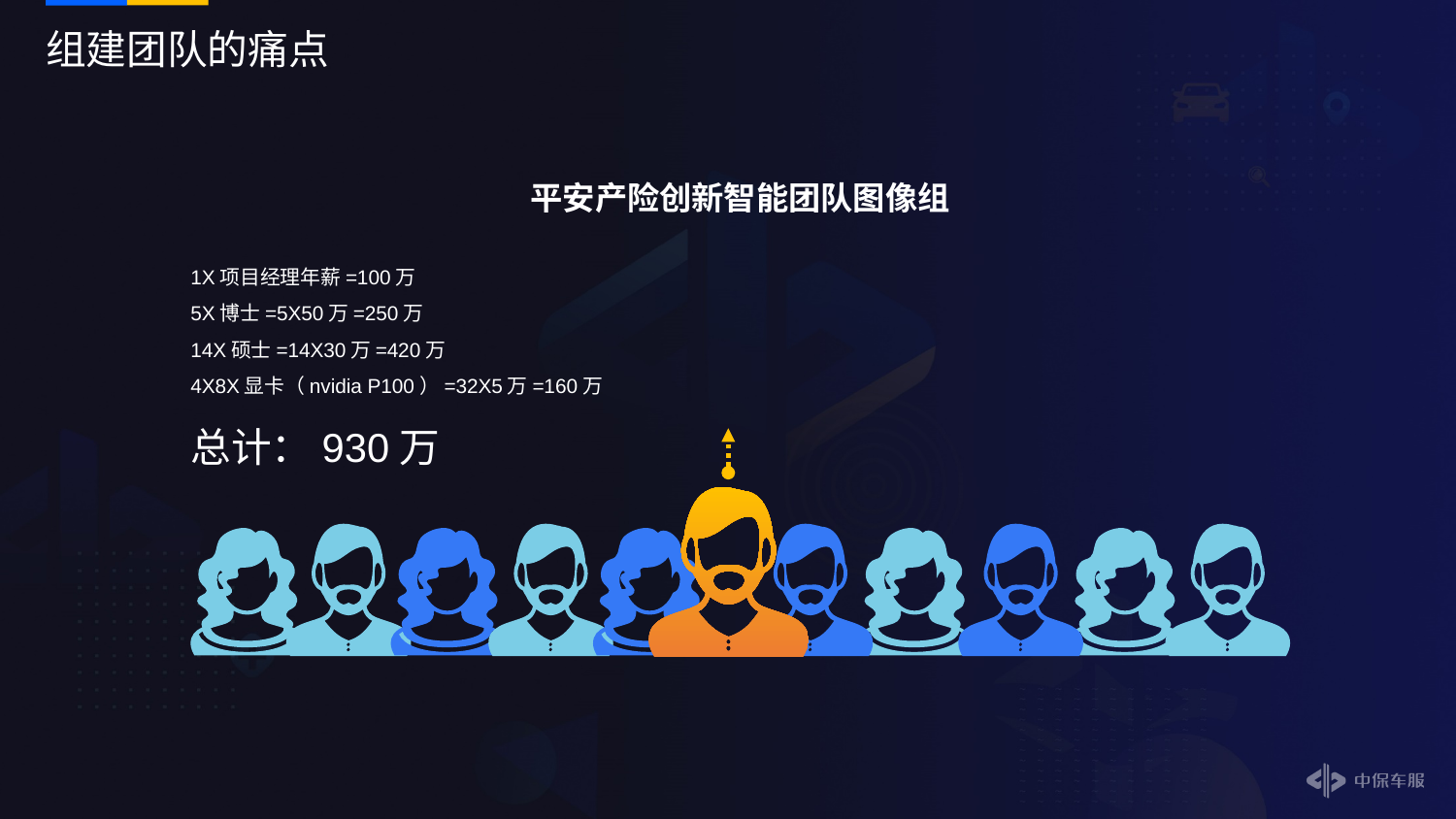

# 组建团队的痛点
平安产险创新智能团队图像组
1X项目经理年薪=100万
5X博士=5X50万=250万
14X硕士=14X30万=420万
4X8X显卡（nvidia P100）=32X5万=160万
总计：930万